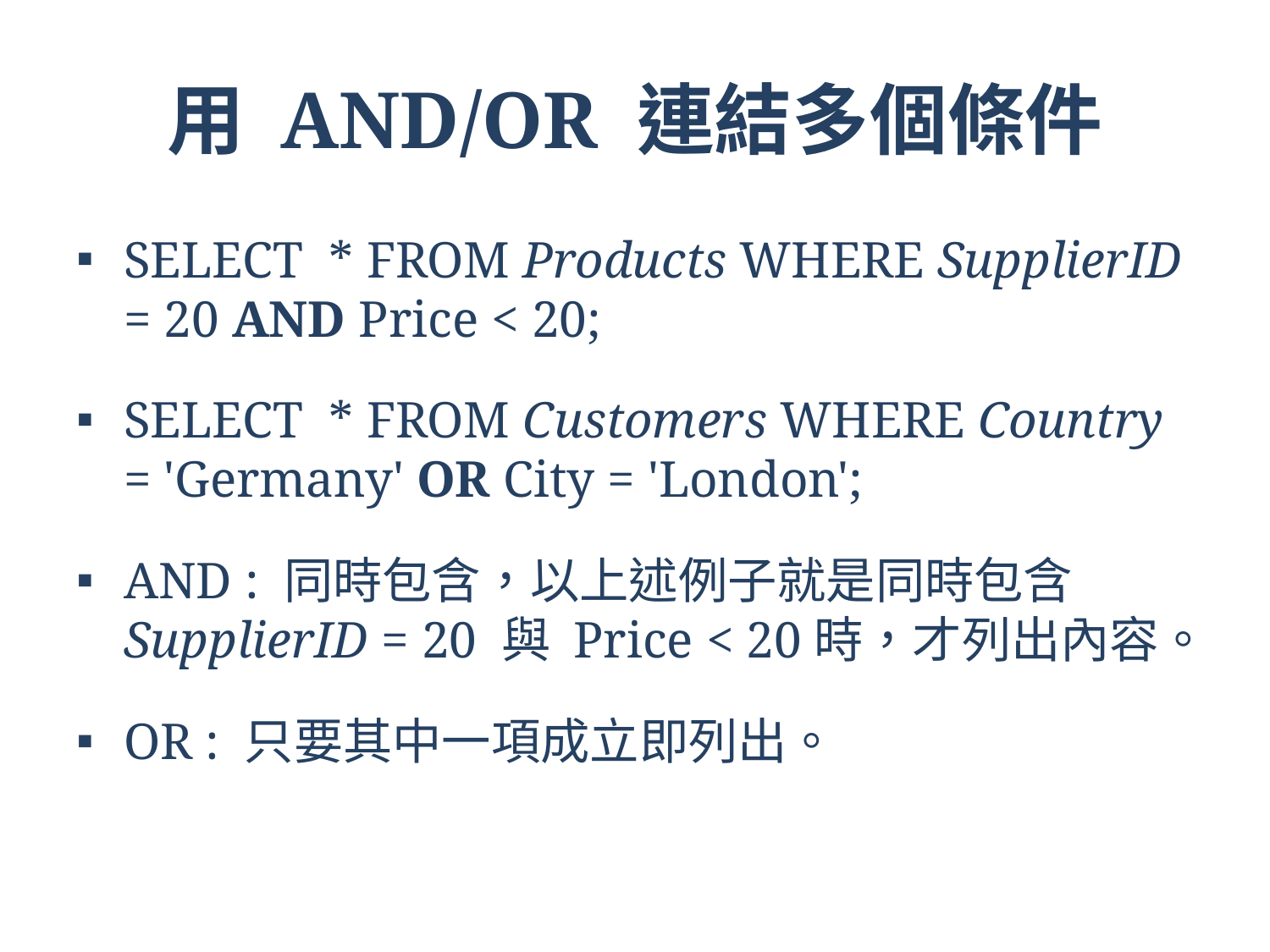

# 用 AND/OR 連結多個條件
SELECT  * FROM Products WHERE SupplierID = 20 AND Price < 20;
SELECT  * FROM Customers WHERE Country = 'Germany' OR City = 'London';
AND : 同時包含，以上述例子就是同時包含SupplierID = 20 與 Price < 20時，才列出內容。
OR : 只要其中一項成立即列出。